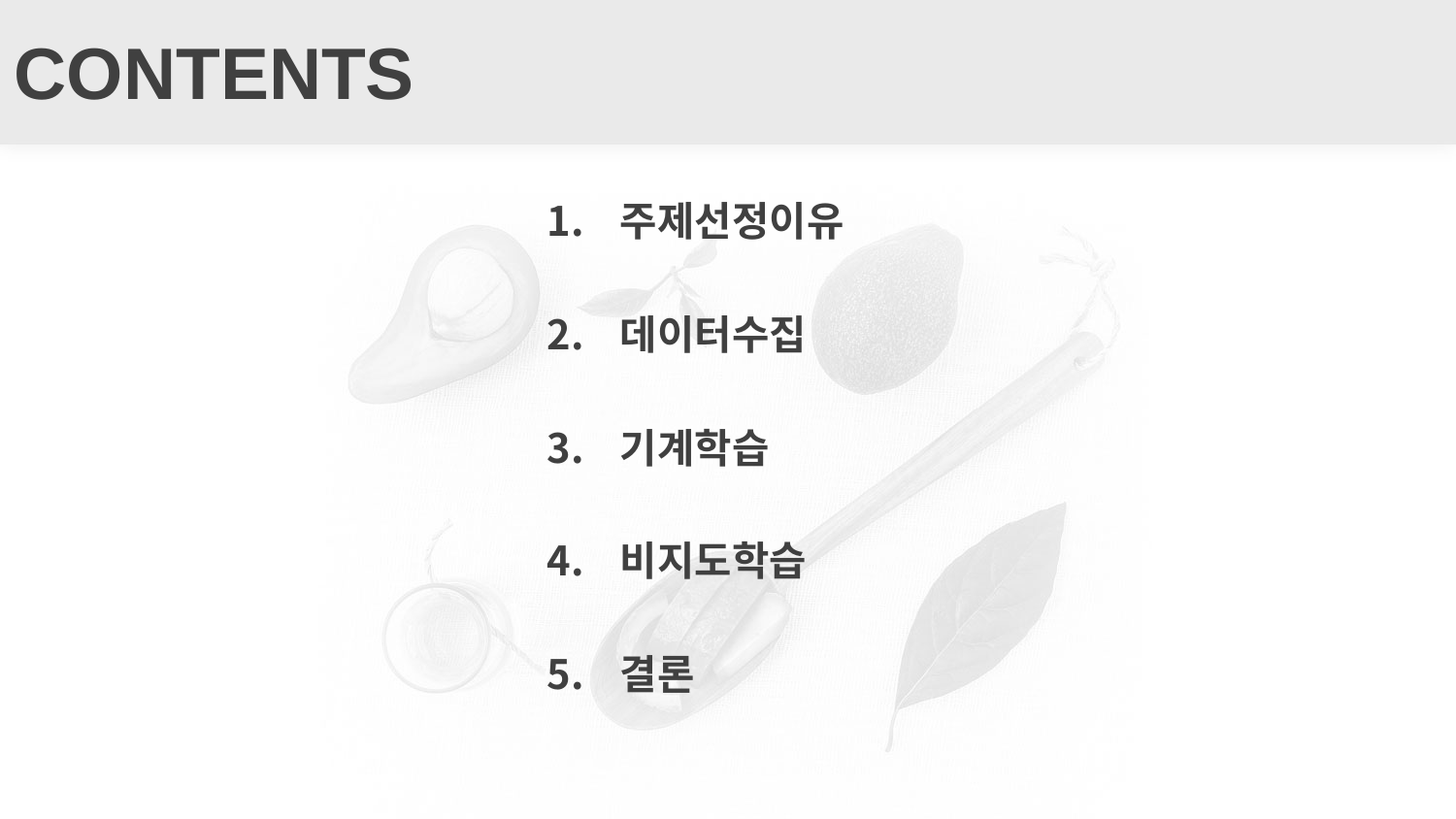

# CONTENTS
주제선정이유

데이터수집

기계학습

비지도학습

결론